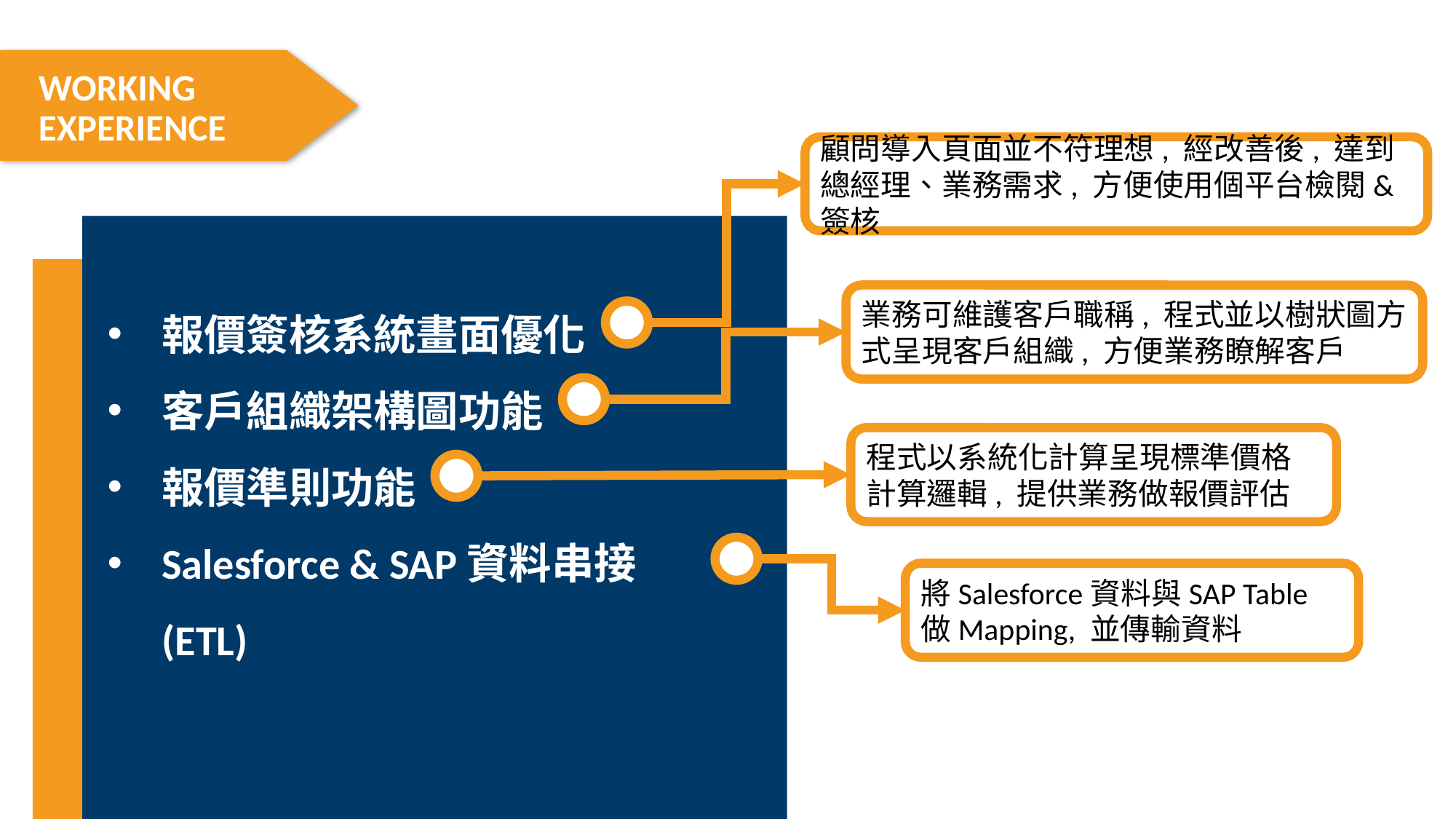

WORKING
EXPERIENCE
顧問導入頁面並不符理想, 經改善後, 達到總經理、業務需求, 方便使用個平台檢閱&簽核

報價簽核系統畫面優化
客戶組織架構圖功能
報價準則功能
Salesforce & SAP資料串接(ETL)
業務可維護客戶職稱, 程式並以樹狀圖方式呈現客戶組織, 方便業務瞭解客戶

程式以系統化計算呈現標準價格計算邏輯, 提供業務做報價評估

將Salesforce資料與SAP Table做Mapping, 並傳輸資料